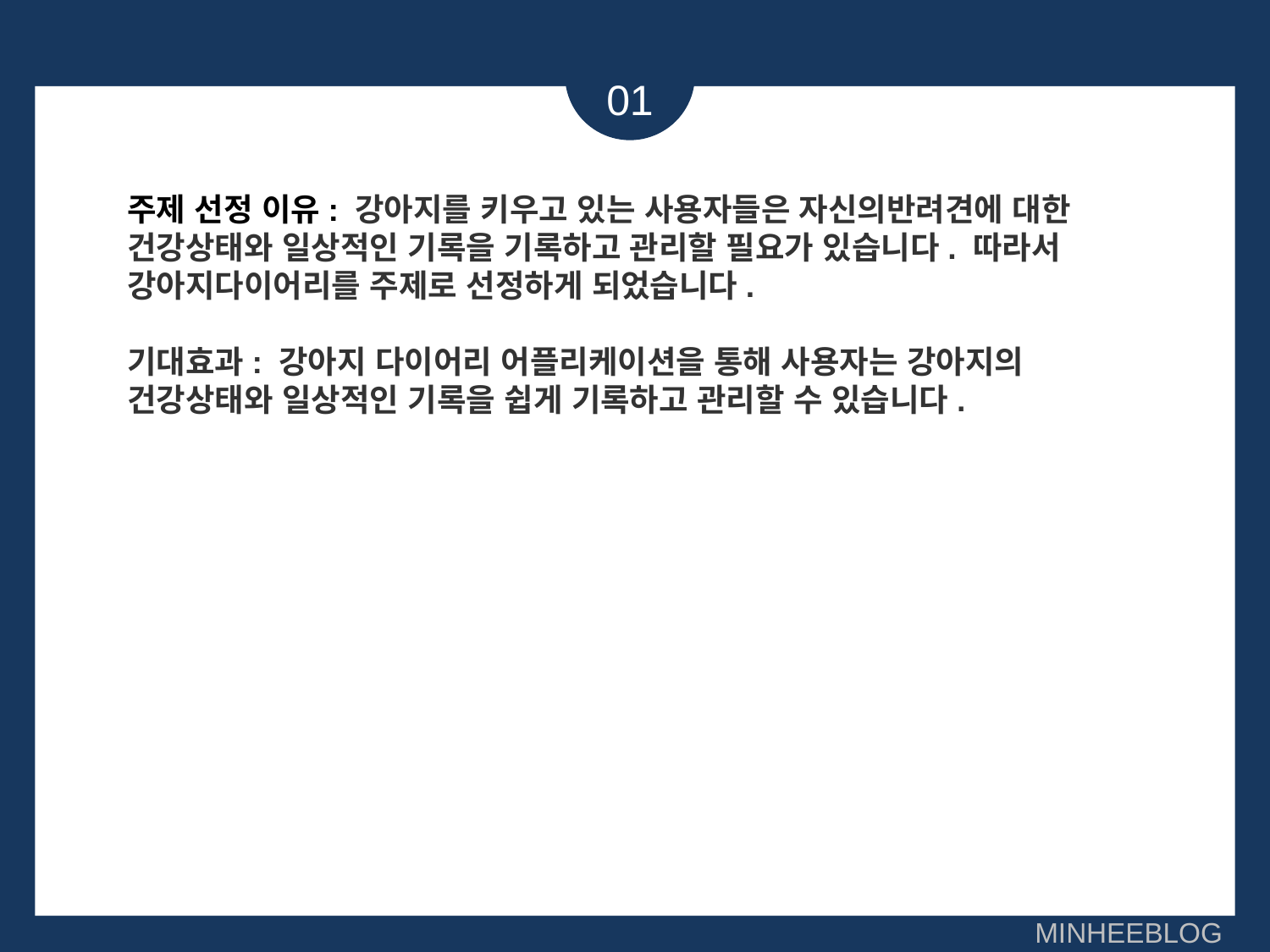

01

과목이름이나 영문타이틀
주제 선정 이유: 강아지를 키우고 있는 사용자들은 자신의반려견에 대한 건강상태와 일상적인 기록을 기록하고 관리할 필요가 있습니다. 따라서 강아지다이어리를 주제로 선정하게 되었습니다.

기대효과: 강아지 다이어리 어플리케이션을 통해 사용자는 강아지의 건강상태와 일상적인 기록을 쉽게 기록하고 관리할 수 있습니다.

MINHEEBLOG